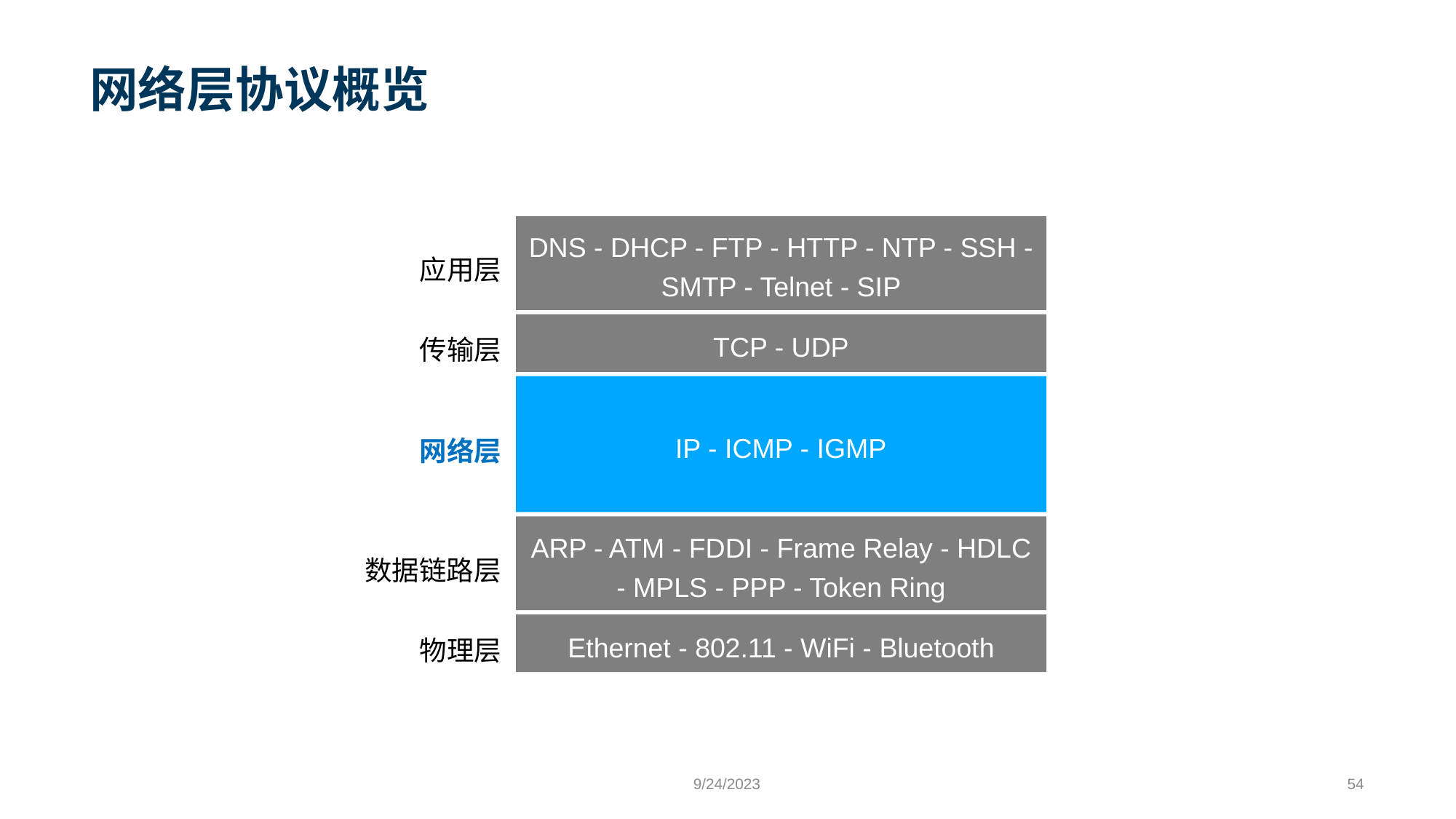

# 网络层协议概览
DNS - DHCP - FTP - HTTP - NTP - SSH - SMTP - Telnet - SIP
应用层
TCP - UDP
传输层
IP - ICMP - IGMP
网络层
ARP - ATM - FDDI - Frame Relay - HDLC - MPLS - PPP - Token Ring
数据链路层
Ethernet - 802.11 - WiFi - Bluetooth
物理层

9/24/2023
54